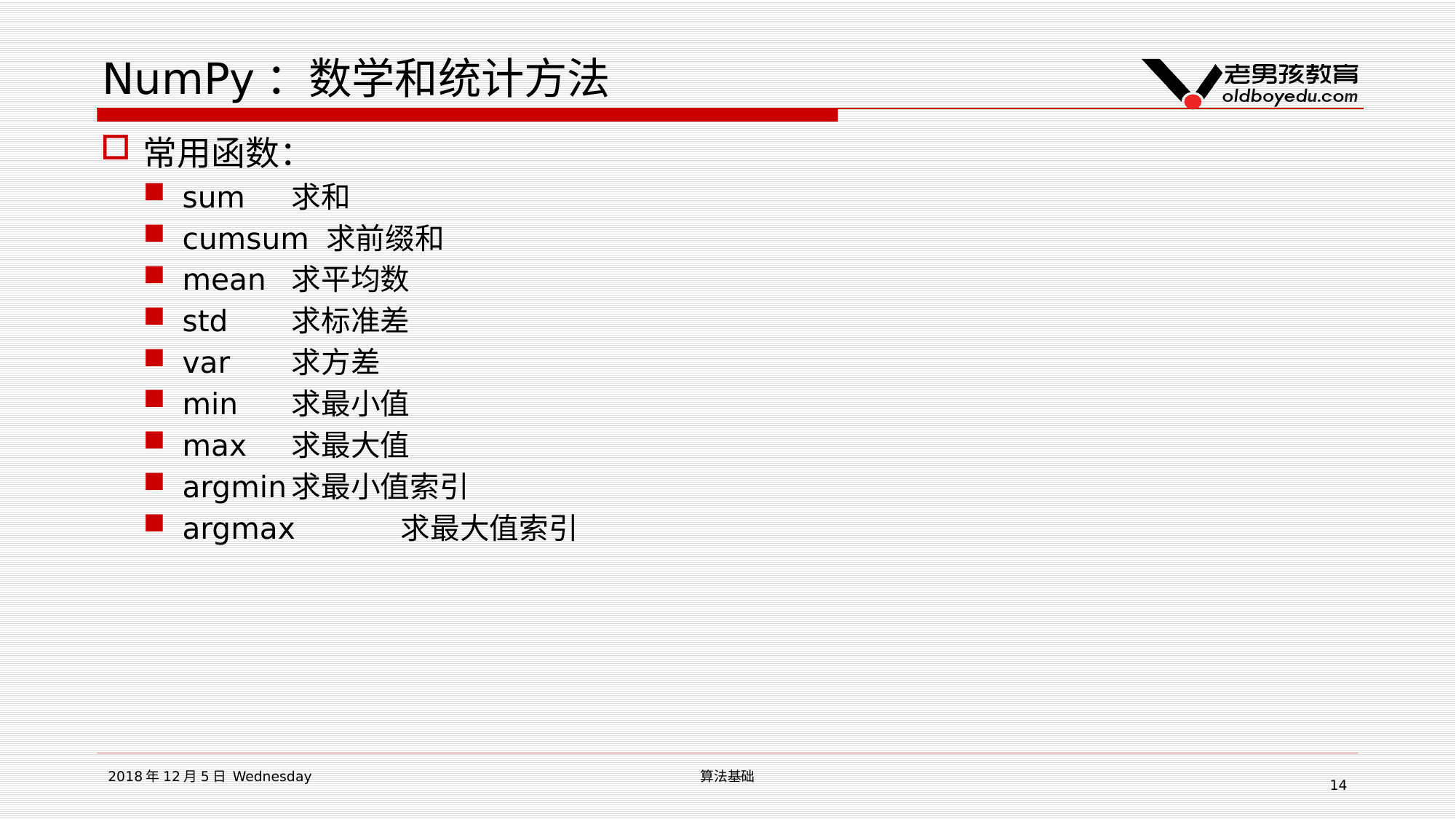

# NumPy：数学和统计方法
常用函数：
sum	求和
cumsum 求前缀和
mean	求平均数
std	求标准差
var	求方差
min	求最小值
max	求最大值
argmin	求最小值索引
argmax	求最大值索引
2018年12月5日 Wednesday
算法基础
14